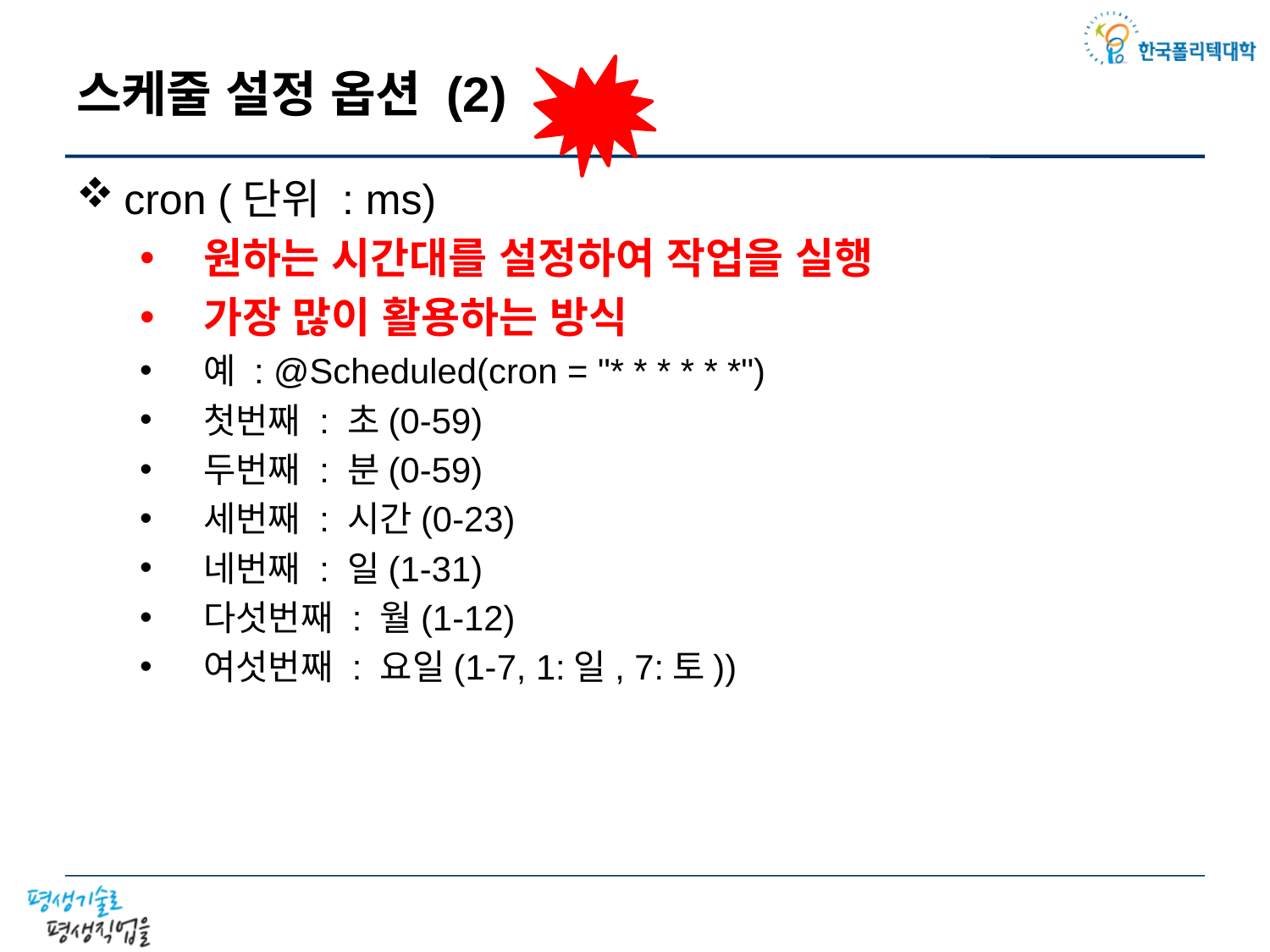

# 스케줄 설정 옵션 (2)

cron (단위 : ms)
원하는 시간대를 설정하여 작업을 실행
가장 많이 활용하는 방식
예 : @Scheduled(cron = "* * * * * *")
첫번째 : 초(0-59)
두번째 : 분(0-59)
세번째 : 시간(0-23)
네번째 : 일(1-31)
다섯번째 : 월(1-12)
여섯번째 : 요일(1-7, 1:일, 7:토))